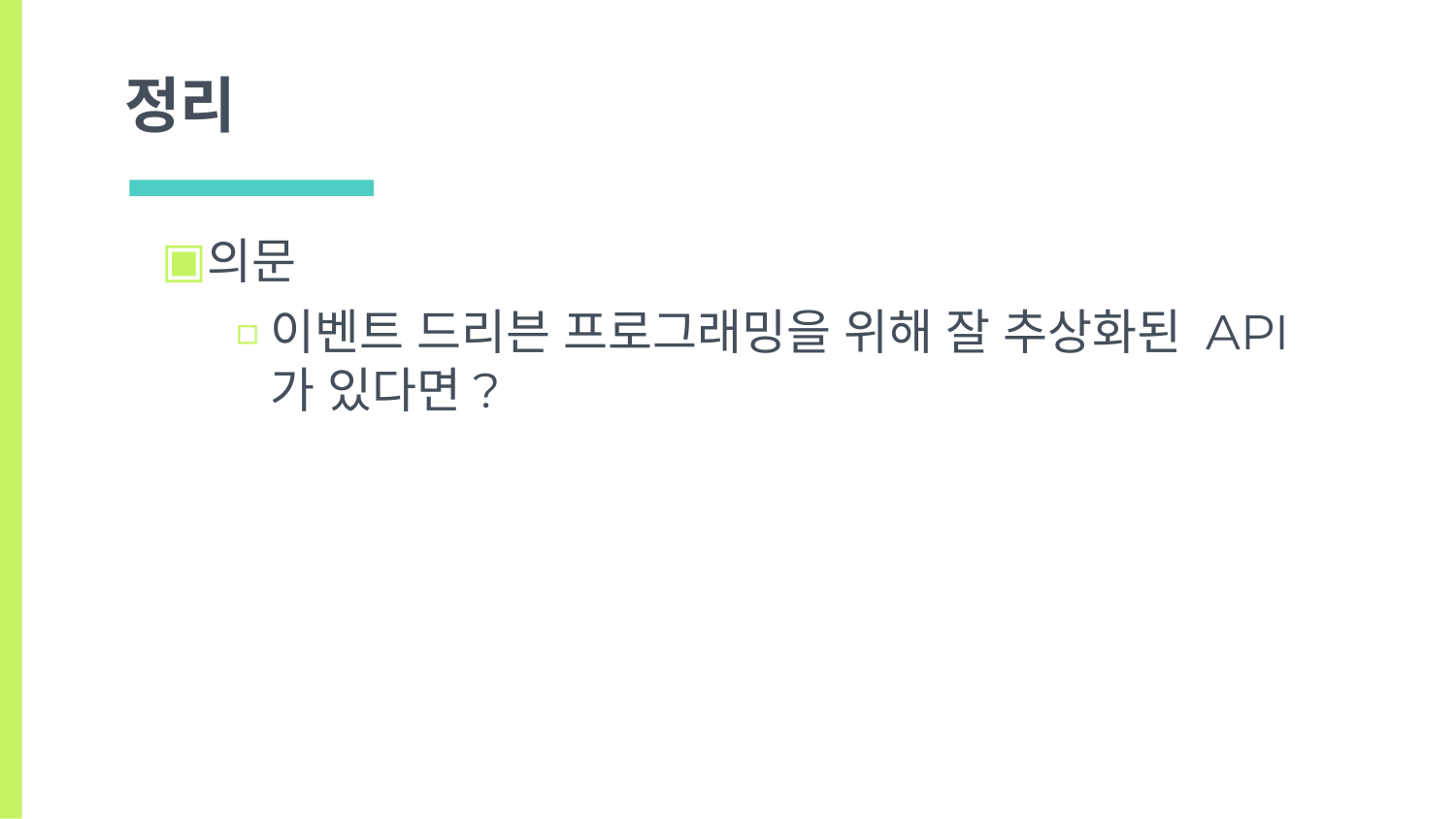

# 정리
의문
이벤트 드리븐 프로그래밍을 위해 잘 추상화된 API가 있다면?